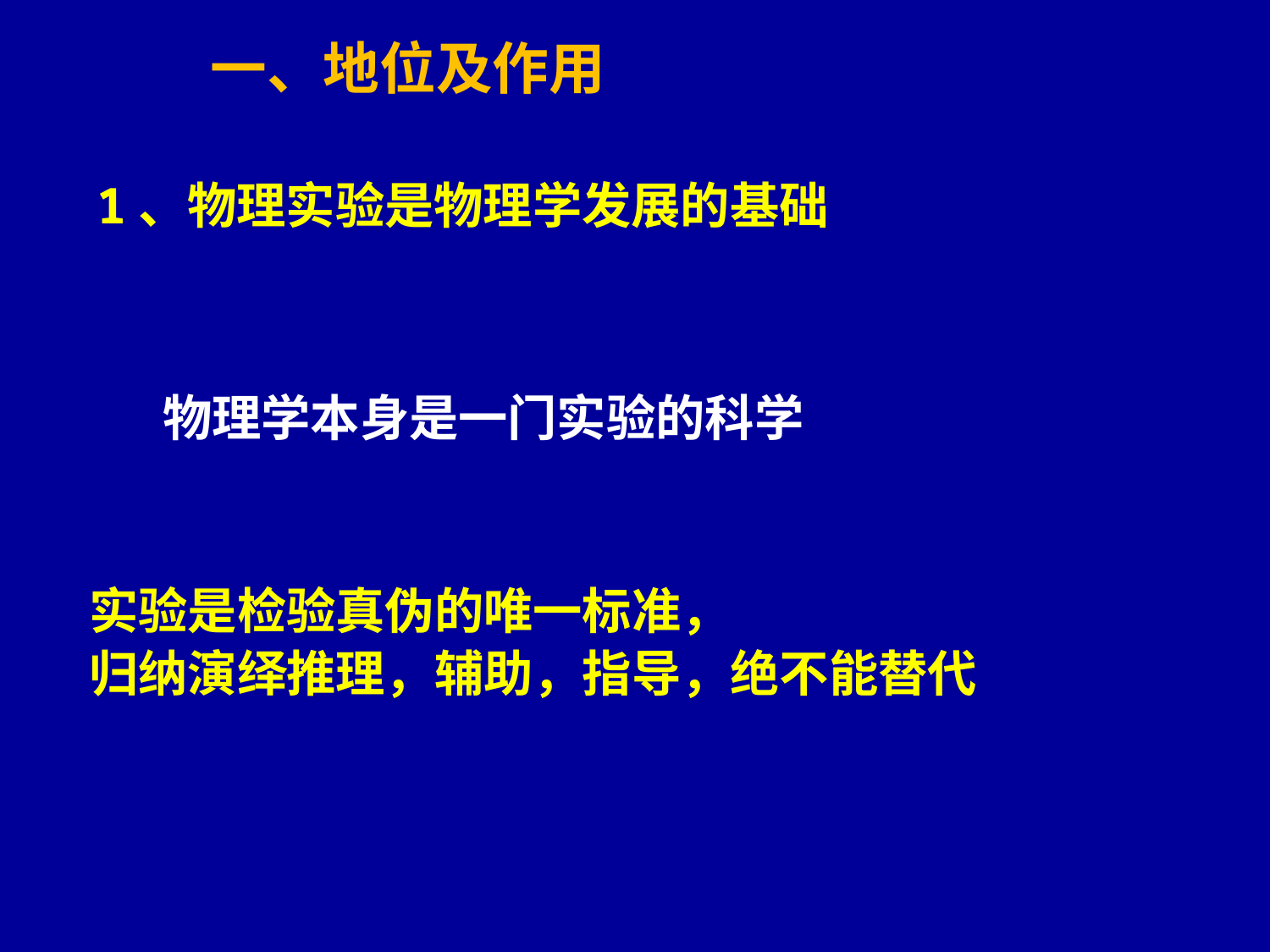

一、地位及作用
  1、物理实验是物理学发展的基础
物理学本身是一门实验的科学
实验是检验真伪的唯一标准，
归纳演绎推理，辅助，指导，绝不能替代